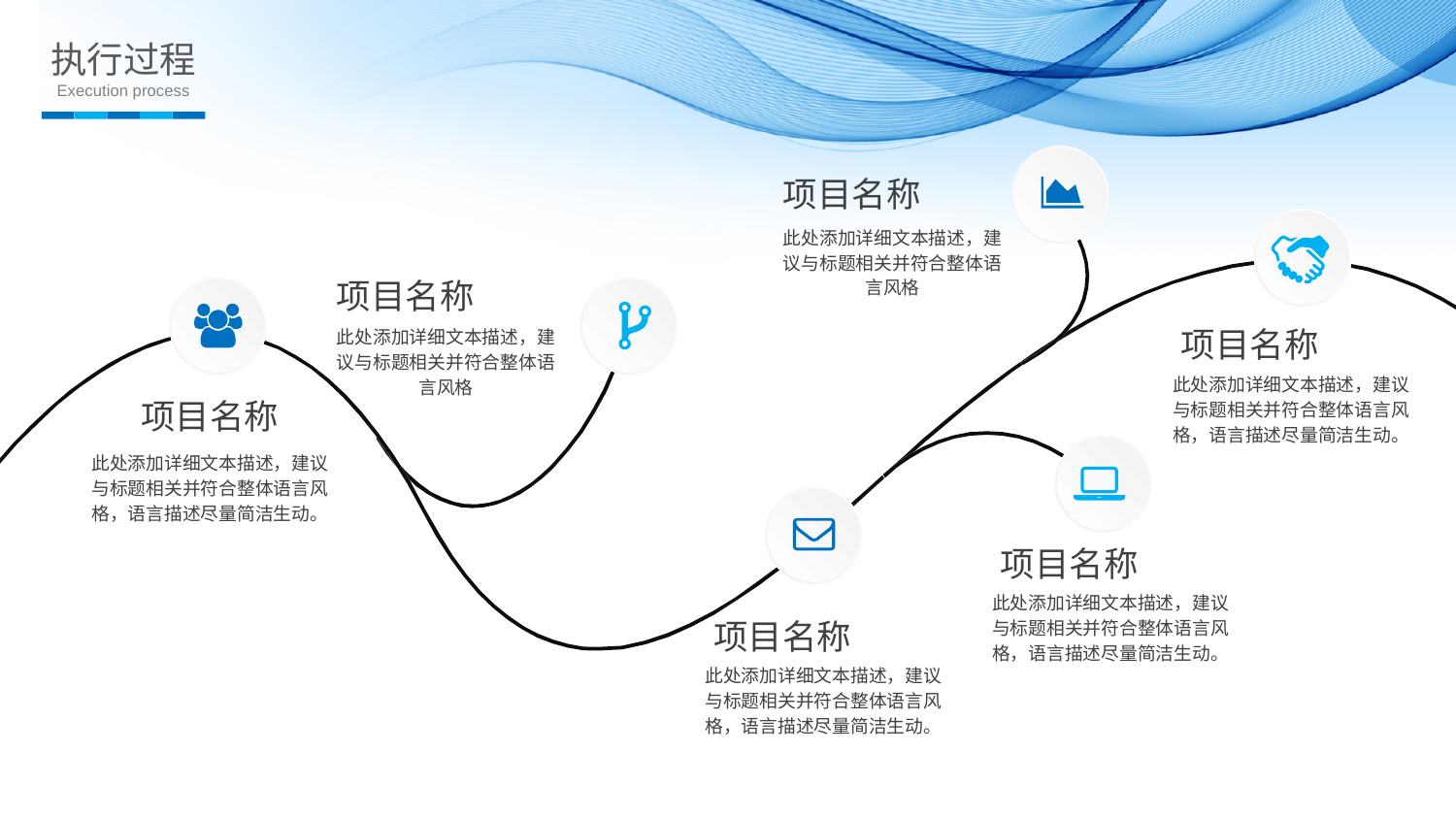

执行过程
Execution process

项目名称
此处添加详细文本描述，建议与标题相关并符合整体语言风格

项目名称
此处添加详细文本描述，建议与标题相关并符合整体语言风格

项目名称
此处添加详细文本描述，建议与标题相关并符合整体语言风格，语言描述尽量简洁生动。
项目名称
此处添加详细文本描述，建议与标题相关并符合整体语言风格，语言描述尽量简洁生动。

项目名称
此处添加详细文本描述，建议与标题相关并符合整体语言风格，语言描述尽量简洁生动。
项目名称
此处添加详细文本描述，建议与标题相关并符合整体语言风格，语言描述尽量简洁生动。